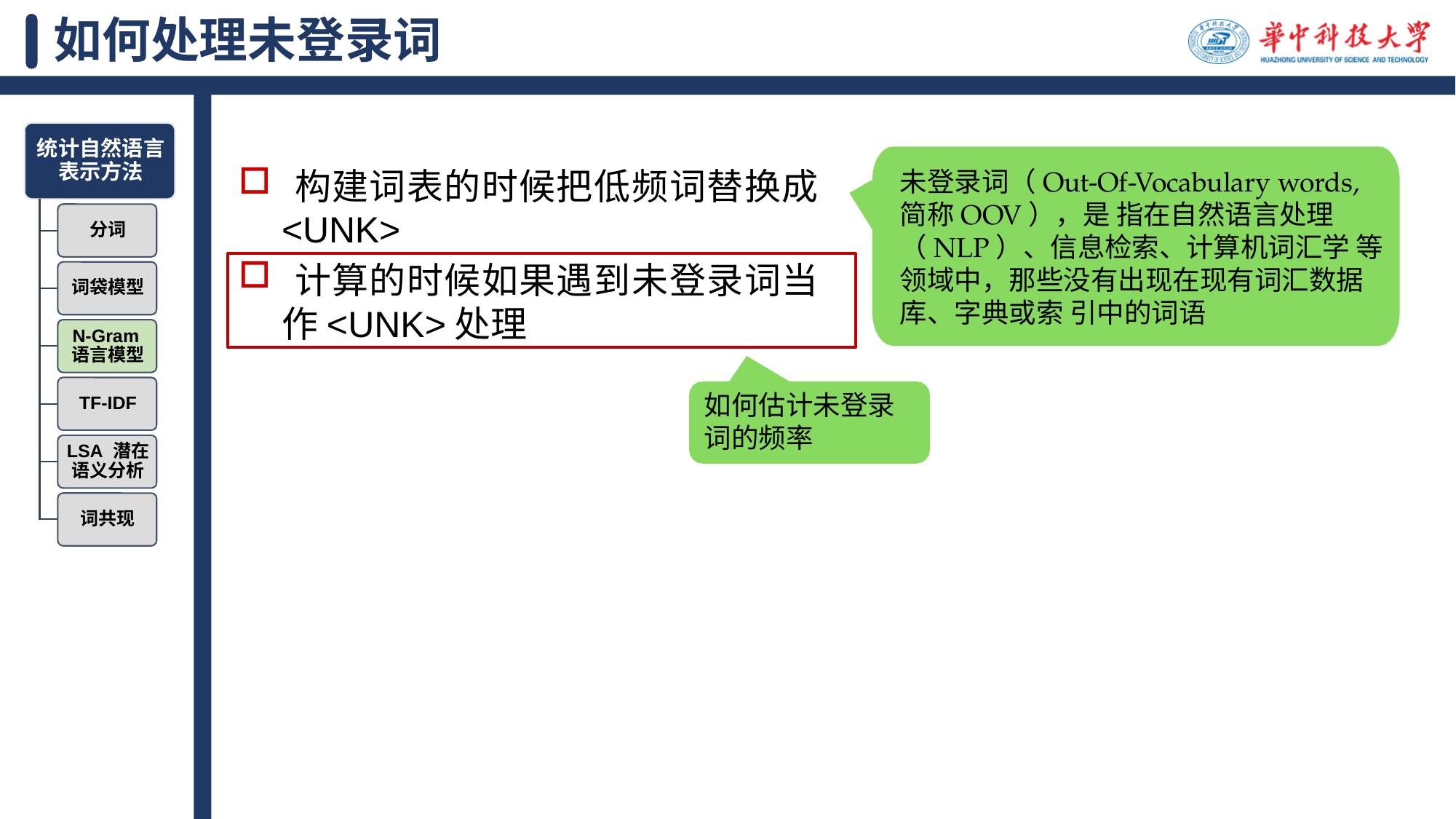

# 如何处理未登录词
统计自然语言表示方法
分词
词袋模型
N-Gram语言模型
TF-IDF
LSA 潜在语义分析
词共现

构建词表的时候把低频词替换成
<UNK>
计算的时候如果遇到未登录词当
作<UNK>处理
未登录词（Out-Of-Vocabulary words, 简称OOV），是 指在自然语言处理（NLP）、信息检索、计算机词汇学 等领域中，那些没有出现在现有词汇数据库、字典或索 引中的词语

如何估计未登录 词的频率